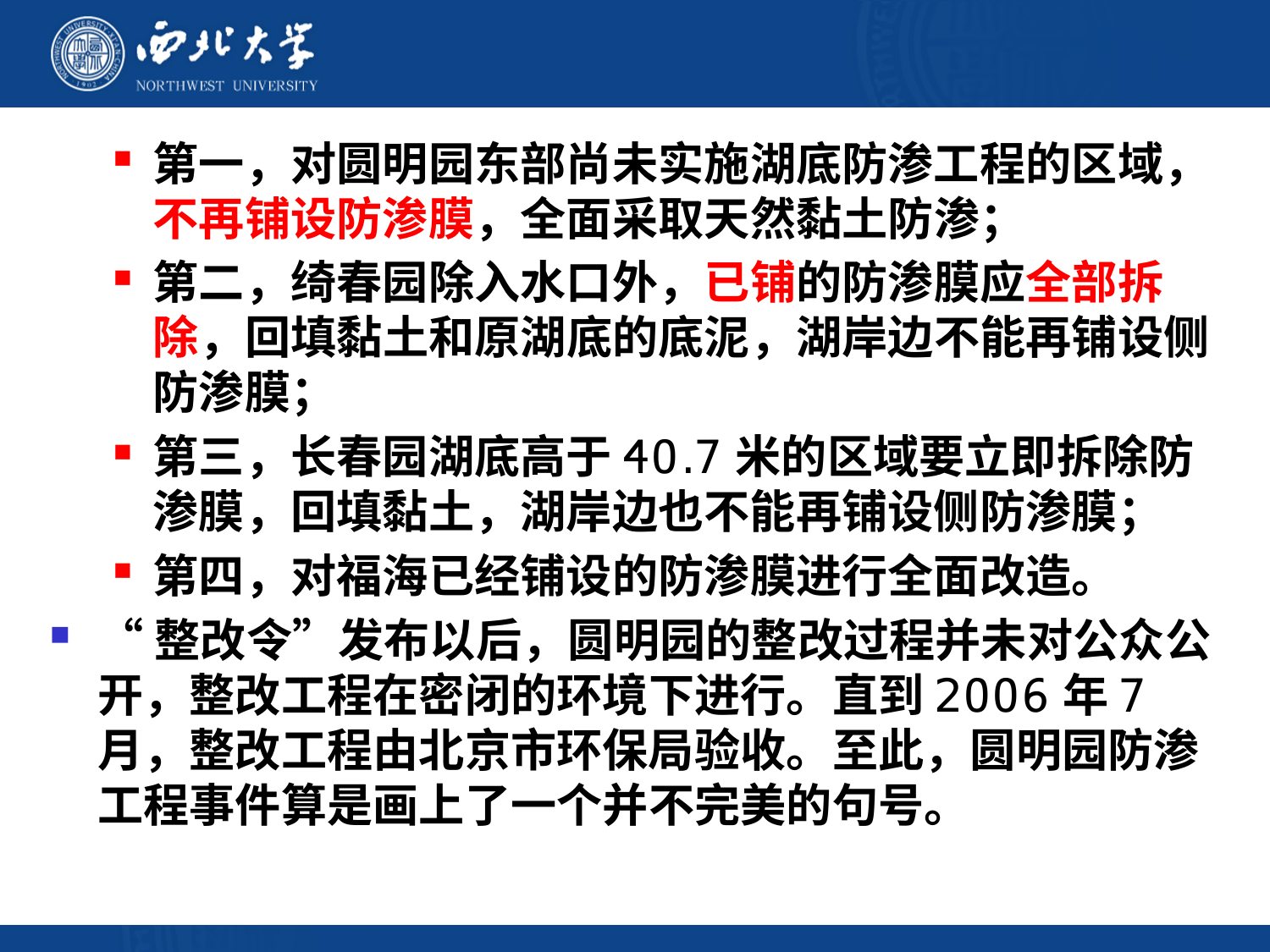

第一，对圆明园东部尚未实施湖底防渗工程的区域，不再铺设防渗膜，全面采取天然黏土防渗；
第二，绮春园除入水口外，已铺的防渗膜应全部拆除，回填黏土和原湖底的底泥，湖岸边不能再铺设侧防渗膜；
第三，长春园湖底高于40.7米的区域要立即拆除防渗膜，回填黏土，湖岸边也不能再铺设侧防渗膜；
第四，对福海已经铺设的防渗膜进行全面改造。
“整改令”发布以后，圆明园的整改过程并未对公众公开，整改工程在密闭的环境下进行。直到2006年7月，整改工程由北京市环保局验收。至此，圆明园防渗工程事件算是画上了一个并不完美的句号。